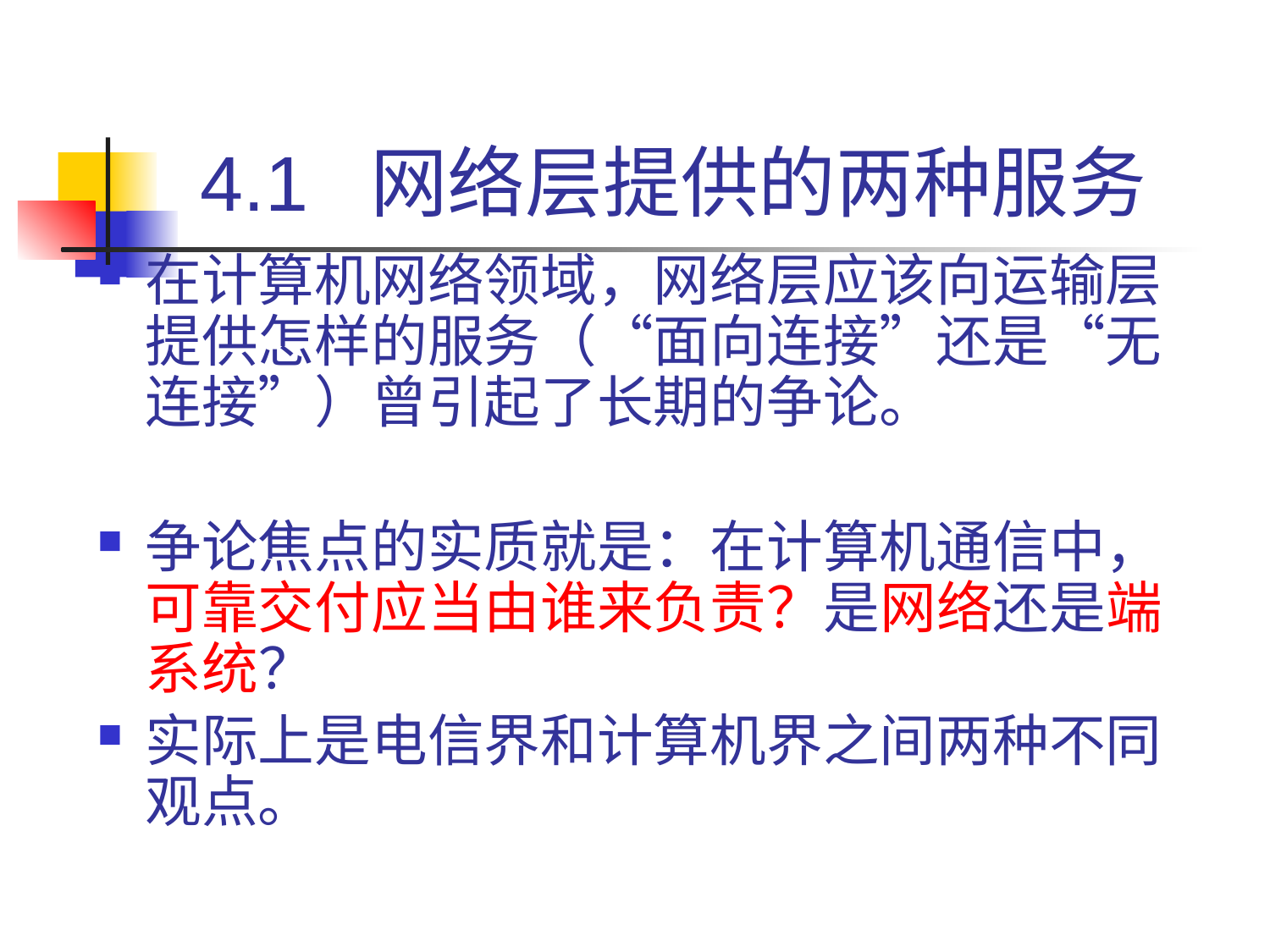

# 4.1  网络层提供的两种服务
在计算机网络领域，网络层应该向运输层提供怎样的服务（“面向连接”还是“无连接”）曾引起了长期的争论。

争论焦点的实质就是：在计算机通信中，可靠交付应当由谁来负责？是网络还是端系统？
实际上是电信界和计算机界之间两种不同观点。